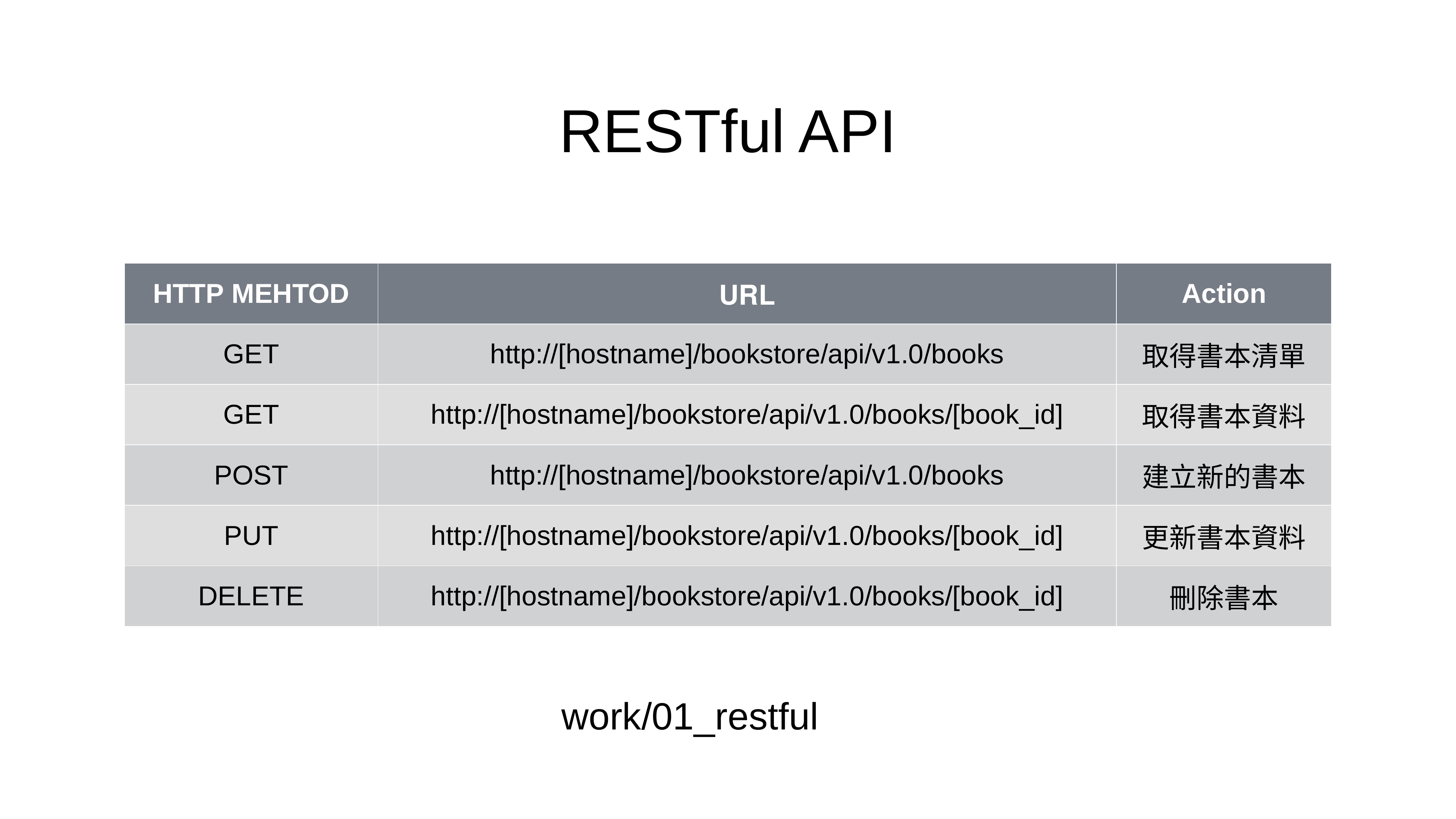

# RESTful API
| HTTP MEHTOD | URL | Action |
| --- | --- | --- |
| GET | http://[hostname]/bookstore/api/v1.0/books | 取得書本清單 |
| GET | http://[hostname]/bookstore/api/v1.0/books/[book\_id] | 取得書本資料 |
| POST | http://[hostname]/bookstore/api/v1.0/books | 建立新的書本 |
| PUT | http://[hostname]/bookstore/api/v1.0/books/[book\_id] | 更新書本資料 |
| DELETE | http://[hostname]/bookstore/api/v1.0/books/[book\_id] | 刪除書本 |
work/01_restful